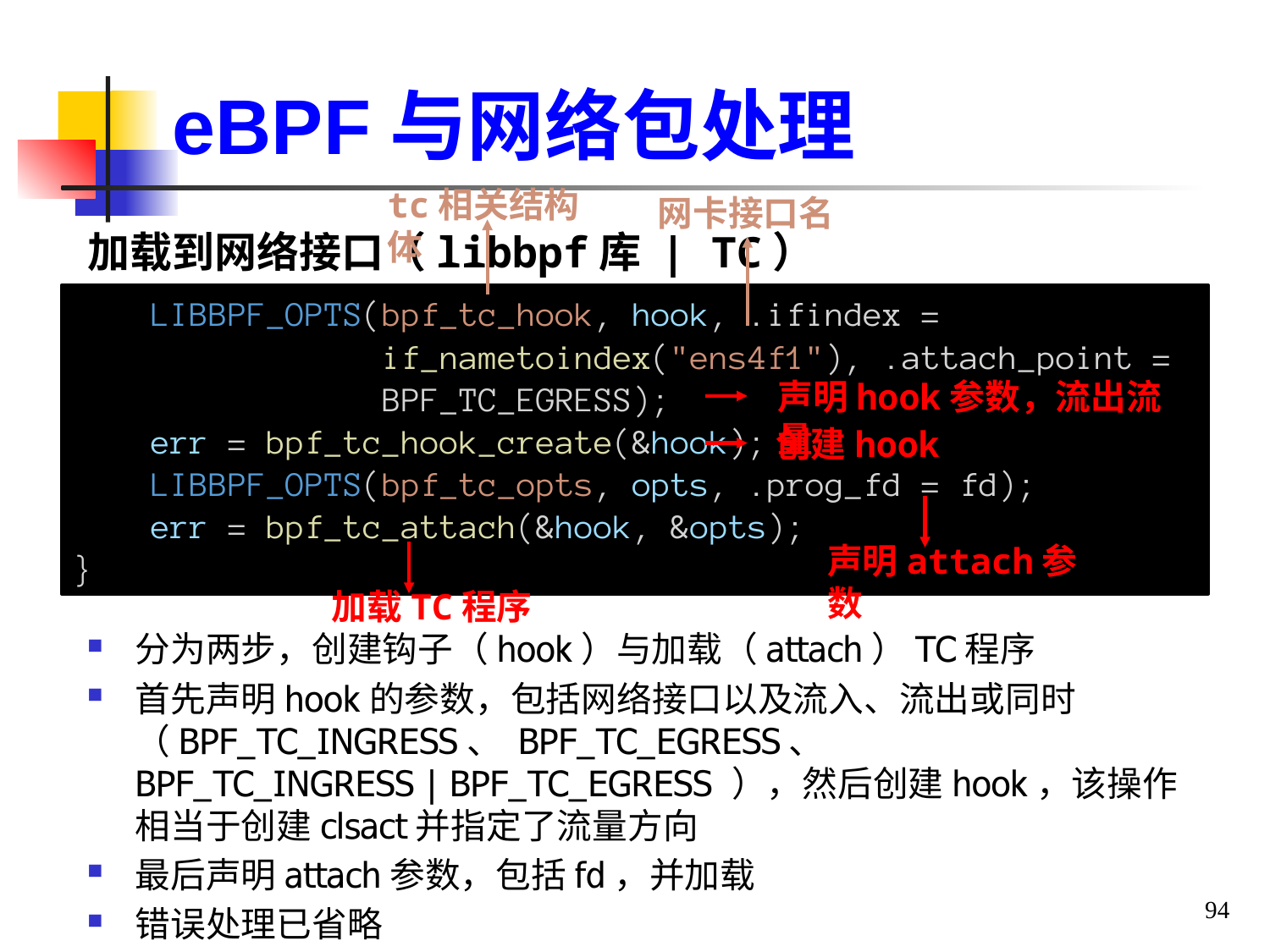

eBPF与网络包处理
tc相关结构体
网卡接口名
加载到网络接口（libbpf库 | TC）
    LIBBPF_OPTS(bpf_tc_hook, hook, .ifindex =
                if_nametoindex("ens4f1"), .attach_point =
                BPF_TC_EGRESS);
    err = bpf_tc_hook_create(&hook);
    LIBBPF_OPTS(bpf_tc_opts, opts, .prog_fd = fd);
    err = bpf_tc_attach(&hook, &opts);
}
声明hook参数，流出流量
创建hook
声明attach参数
加载TC程序
分为两步，创建钩子（hook）与加载（attach）TC程序
首先声明hook的参数，包括网络接口以及流入、流出或同时（BPF_TC_INGRESS、 BPF_TC_EGRESS、
BPF_TC_INGRESS | BPF_TC_EGRESS ），然后创建hook，该操作相当于创建clsact并指定了流量方向
最后声明attach参数，包括fd，并加载
错误处理已省略

94